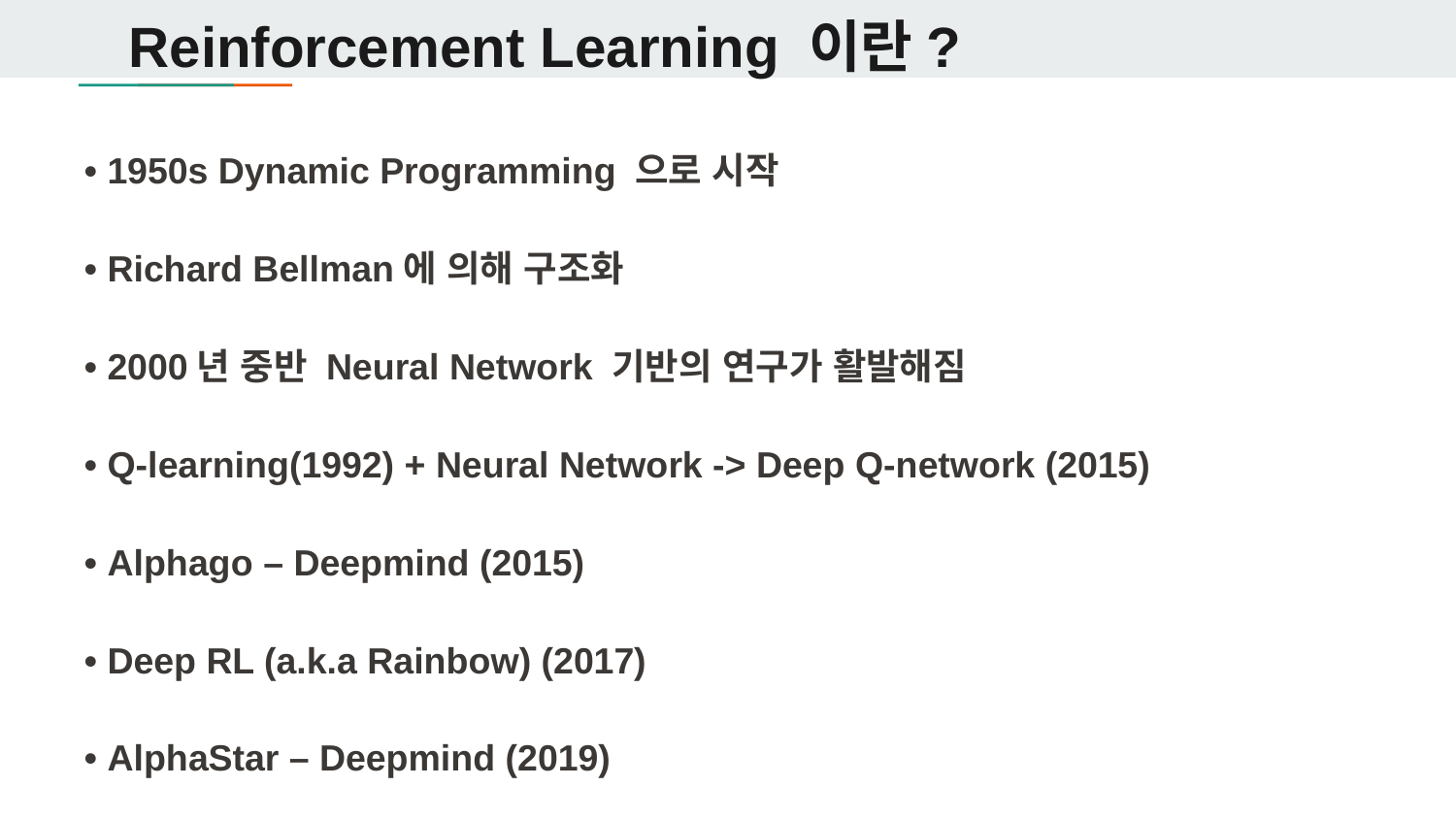

# Reinforcement Learning 이란?
• 1950s Dynamic Programming 으로 시작
• Richard Bellman에 의해 구조화
• 2000년 중반 Neural Network 기반의 연구가 활발해짐
• Q-learning(1992) + Neural Network -> Deep Q-network (2015)
• Alphago – Deepmind (2015)
• Deep RL (a.k.a Rainbow) (2017)
• AlphaStar – Deepmind (2019)